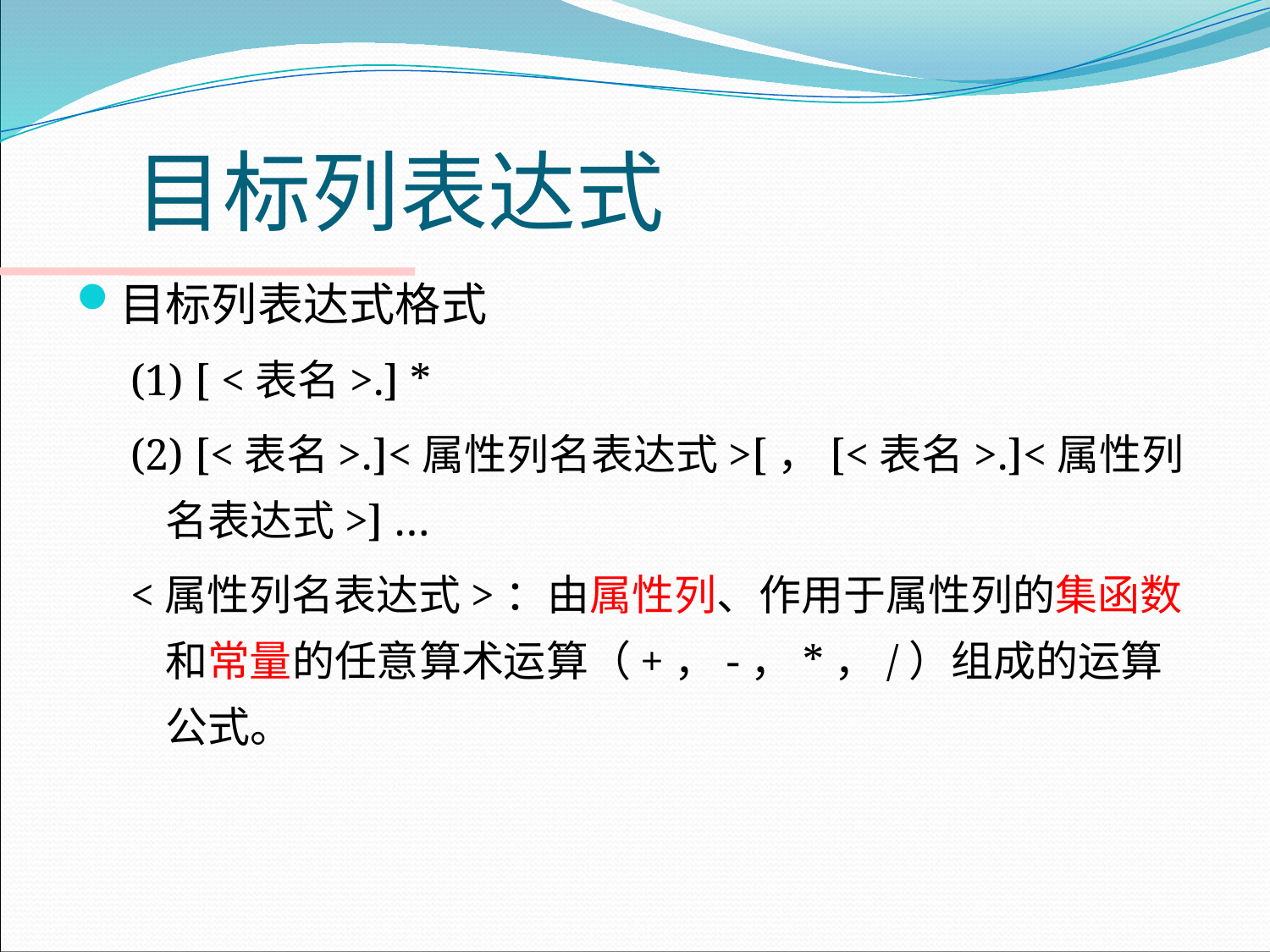

# 目标列表达式
目标列表达式格式
(1) [ <表名>.] *
(2) [<表名>.]<属性列名表达式>[，[<表名>.]<属性列名表达式>] …
<属性列名表达式>：由属性列、作用于属性列的集函数和常量的任意算术运算（+，-，*，/）组成的运算公式。

346